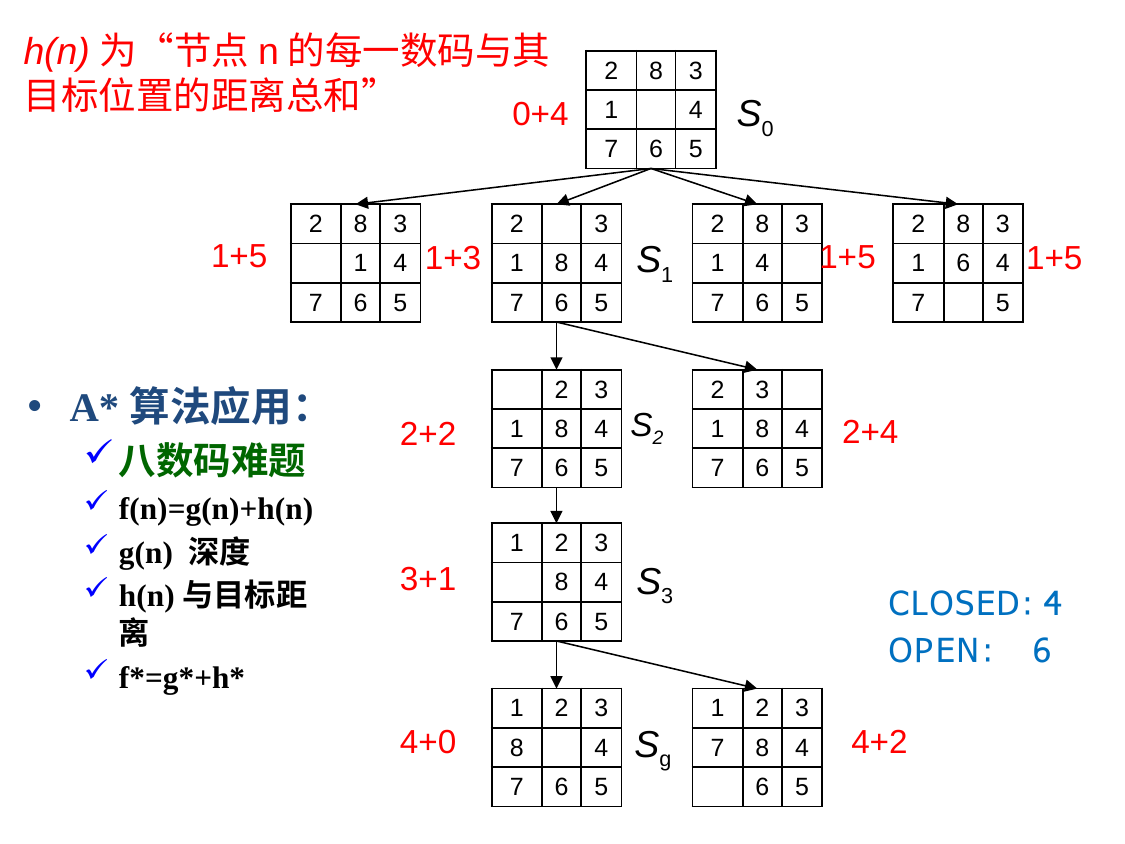

h(n)为“节点n的每一数码与其目标位置的距离总和”
| 2 | 8 | 3 |
| --- | --- | --- |
| 1 |  | 4 |
| 7 | 6 | 5 |
S0
0+4
| 2 | 8 | 3 |
| --- | --- | --- |
|  | 1 | 4 |
| 7 | 6 | 5 |
| 2 |  | 3 |
| --- | --- | --- |
| 1 | 8 | 4 |
| 7 | 6 | 5 |
| 2 | 8 | 3 |
| --- | --- | --- |
| 1 | 4 |  |
| 7 | 6 | 5 |
| 2 | 8 | 3 |
| --- | --- | --- |
| 1 | 6 | 4 |
| 7 |  | 5 |
1+5
S1
1+5
1+3
1+5
|  | 2 | 3 |
| --- | --- | --- |
| 1 | 8 | 4 |
| 7 | 6 | 5 |
| 2 | 3 |  |
| --- | --- | --- |
| 1 | 8 | 4 |
| 7 | 6 | 5 |
A*算法应用：
八数码难题
f(n)=g(n)+h(n)
g(n) 深度
h(n)与目标距离
f*=g*+h*

S2
2+4
2+2
| 1 | 2 | 3 |
| --- | --- | --- |
|  | 8 | 4 |
| 7 | 6 | 5 |
3+1
S3
CLOSED: 4
OPEN:    6
| 1 | 2 | 3 |
| --- | --- | --- |
| 8 |  | 4 |
| 7 | 6 | 5 |
| 1 | 2 | 3 |
| --- | --- | --- |
| 7 | 8 | 4 |
|  | 6 | 5 |
4+0
Sg
4+2